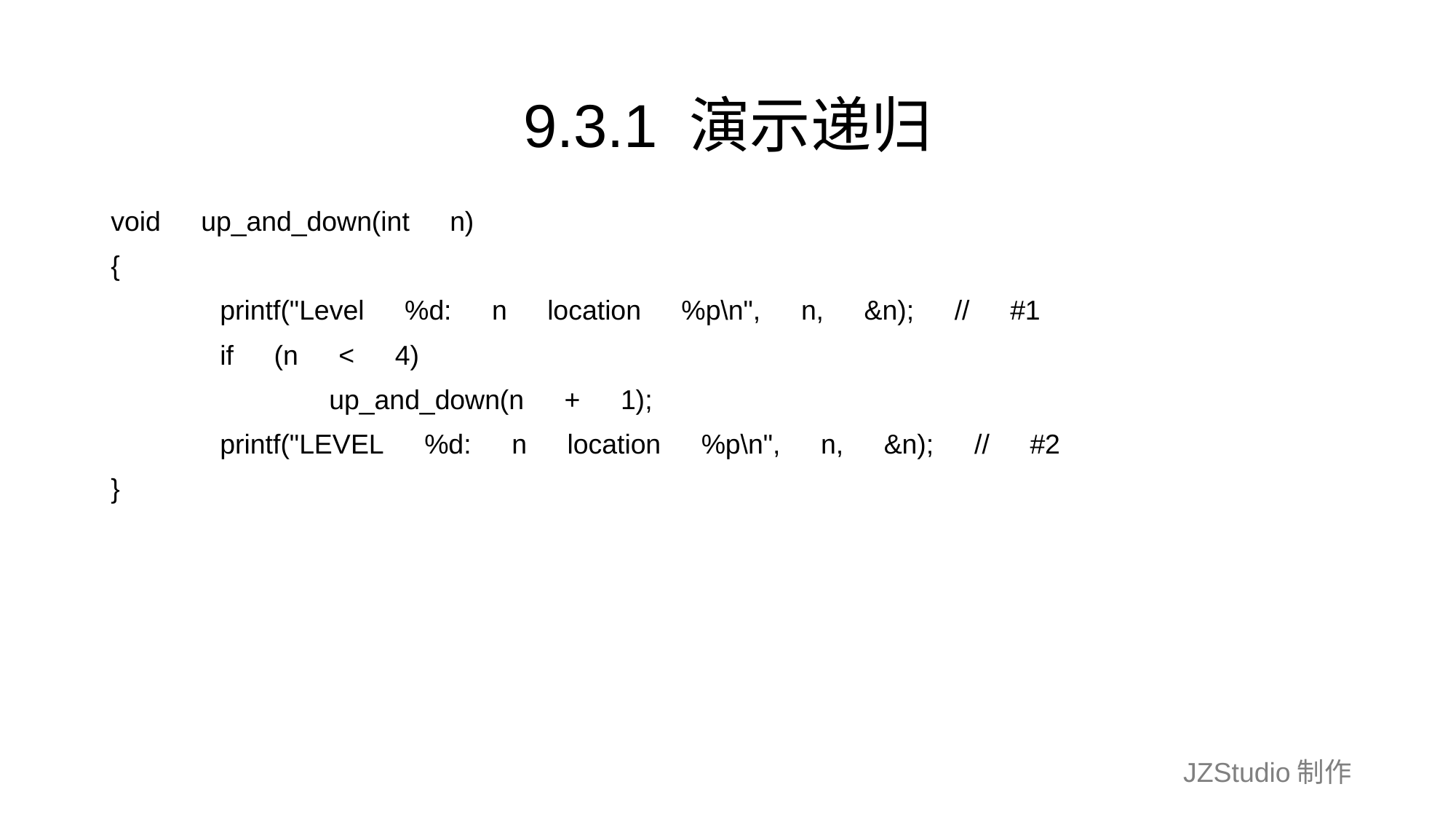

# 9.3.1 演示递归
void　up_and_down(int　n)
{
	printf("Level　%d:　n　location　%p\n",　n,　&n);　//　#1
	if　(n　<　4)
		up_and_down(n　+　1);
	printf("LEVEL　%d:　n　location　%p\n",　n,　&n);　//　#2
}